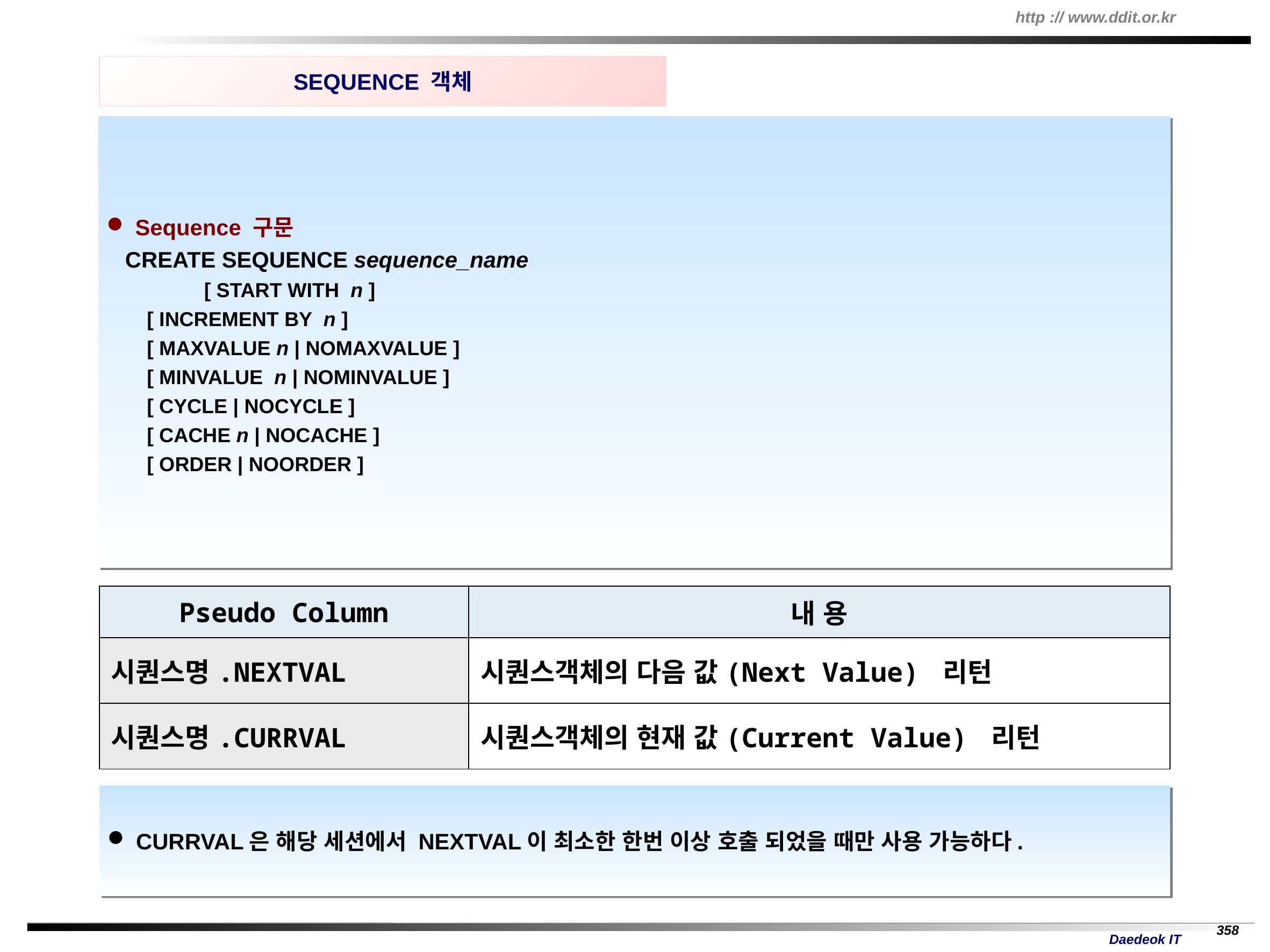

SEQUENCE 객체
 Sequence 구문
   CREATE SEQUENCE sequence_name
	   [ START WITH  n ]
[ INCREMENT BY  n ]
[ MAXVALUE n | NOMAXVALUE ]
[ MINVALUE  n | NOMINVALUE ]
[ CYCLE | NOCYCLE ]
[ CACHE n | NOCACHE ]
[ ORDER | NOORDER ]
| Pseudo Column | 내 용 |
| --- | --- |
| 시퀀스명.NEXTVAL | 시퀀스객체의 다음 값(Next Value) 리턴 |
| 시퀀스명.CURRVAL | 시퀀스객체의 현재 값(Current Value) 리턴 |
 CURRVAL은 해당 세션에서 NEXTVAL이 최소한 한번 이상 호출 되었을 때만 사용 가능하다.